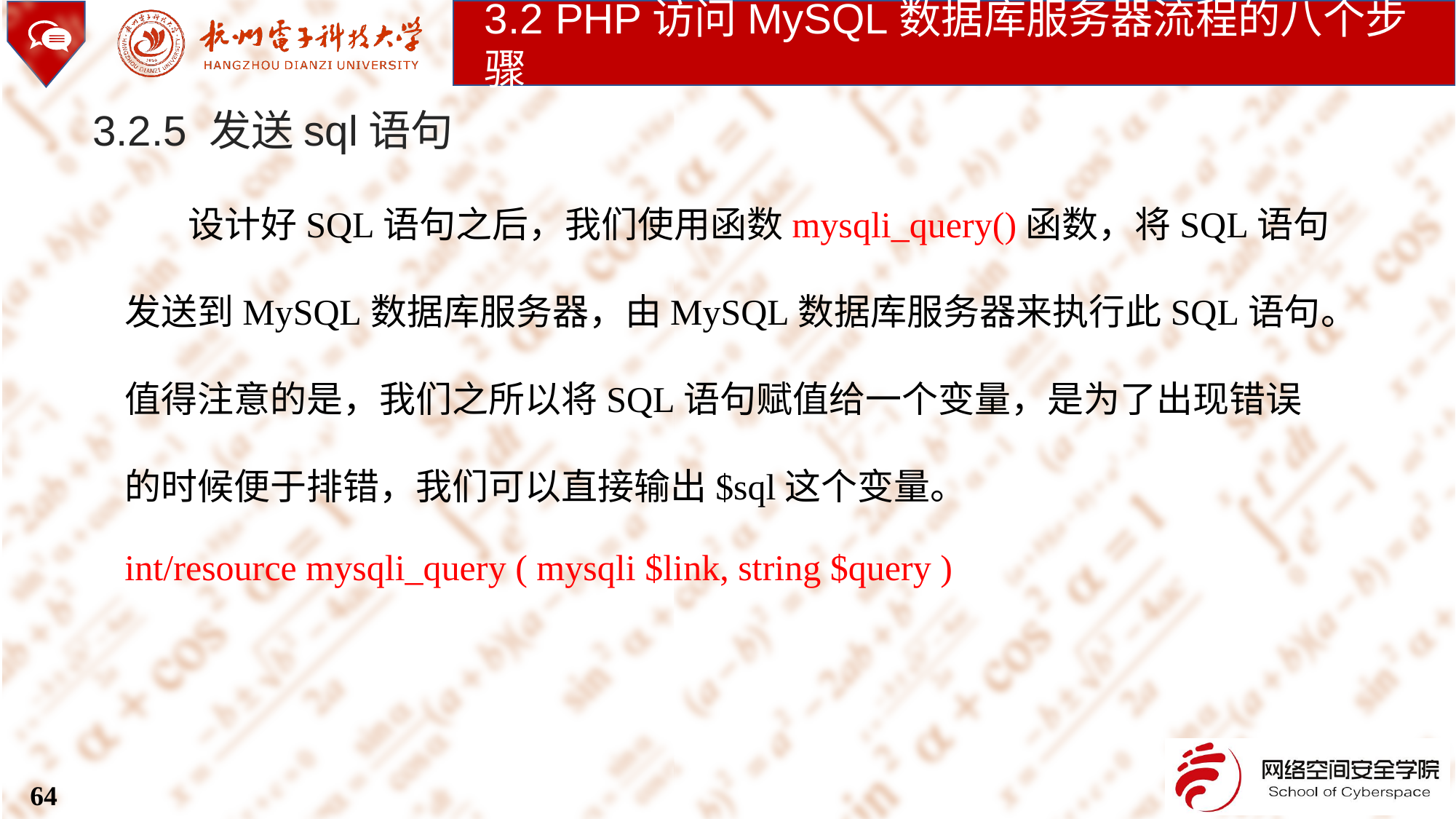

3.2 PHP访问MySQL数据库服务器流程的八个步骤
3.2.5 发送sql语句
设计好SQL语句之后，我们使用函数mysqli_query()函数，将SQL语句发送到MySQL数据库服务器，由MySQL数据库服务器来执行此SQL语句。值得注意的是，我们之所以将SQL语句赋值给一个变量，是为了出现错误的时候便于排错，我们可以直接输出$sql这个变量。
int/resource mysqli_query ( mysqli $link, string $query )
64